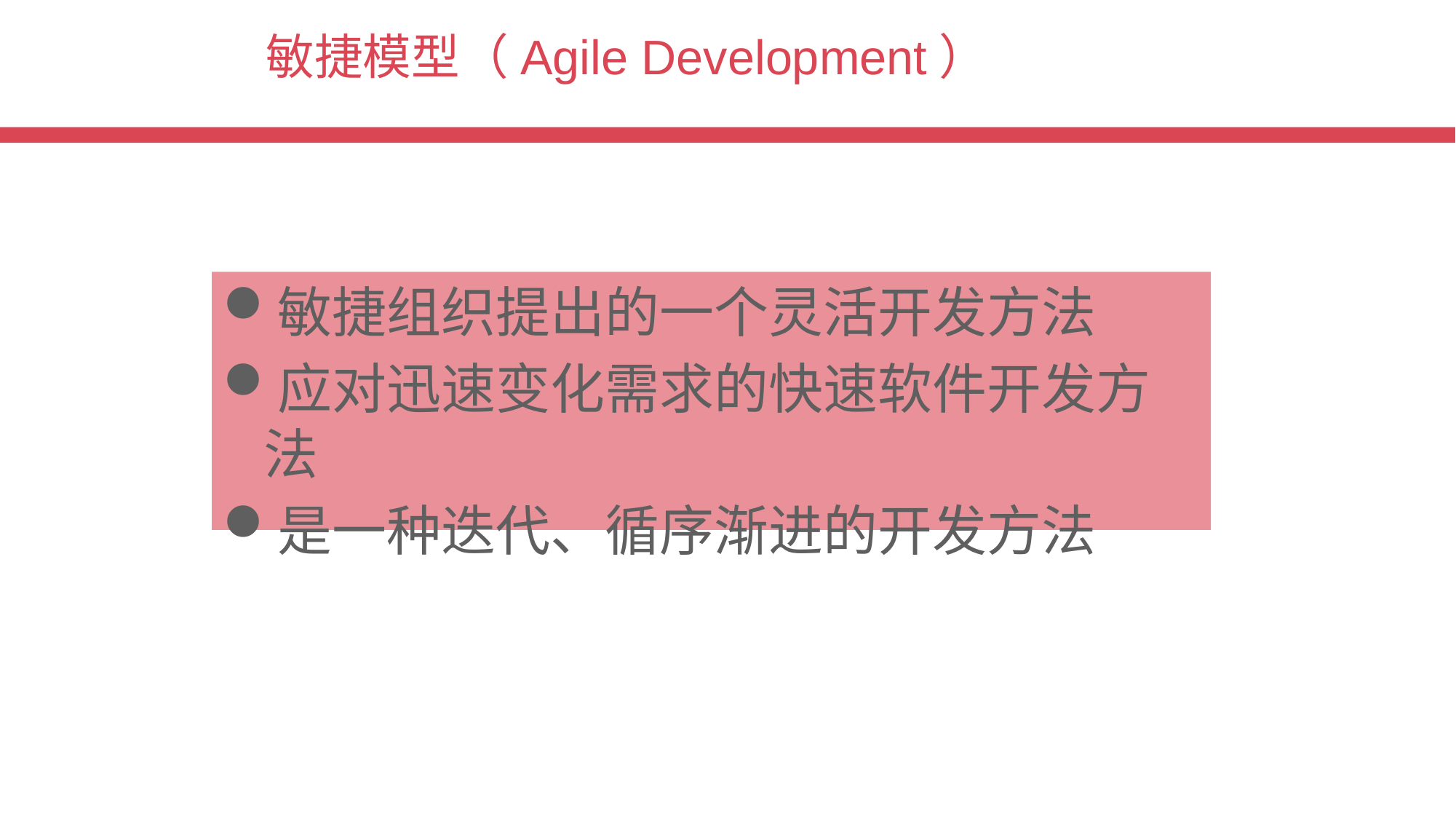

# 敏捷模型（Agile Development）
敏捷组织提出的一个灵活开发方法
应对迅速变化需求的快速软件开发方法
是一种迭代、循序渐进的开发方法

92